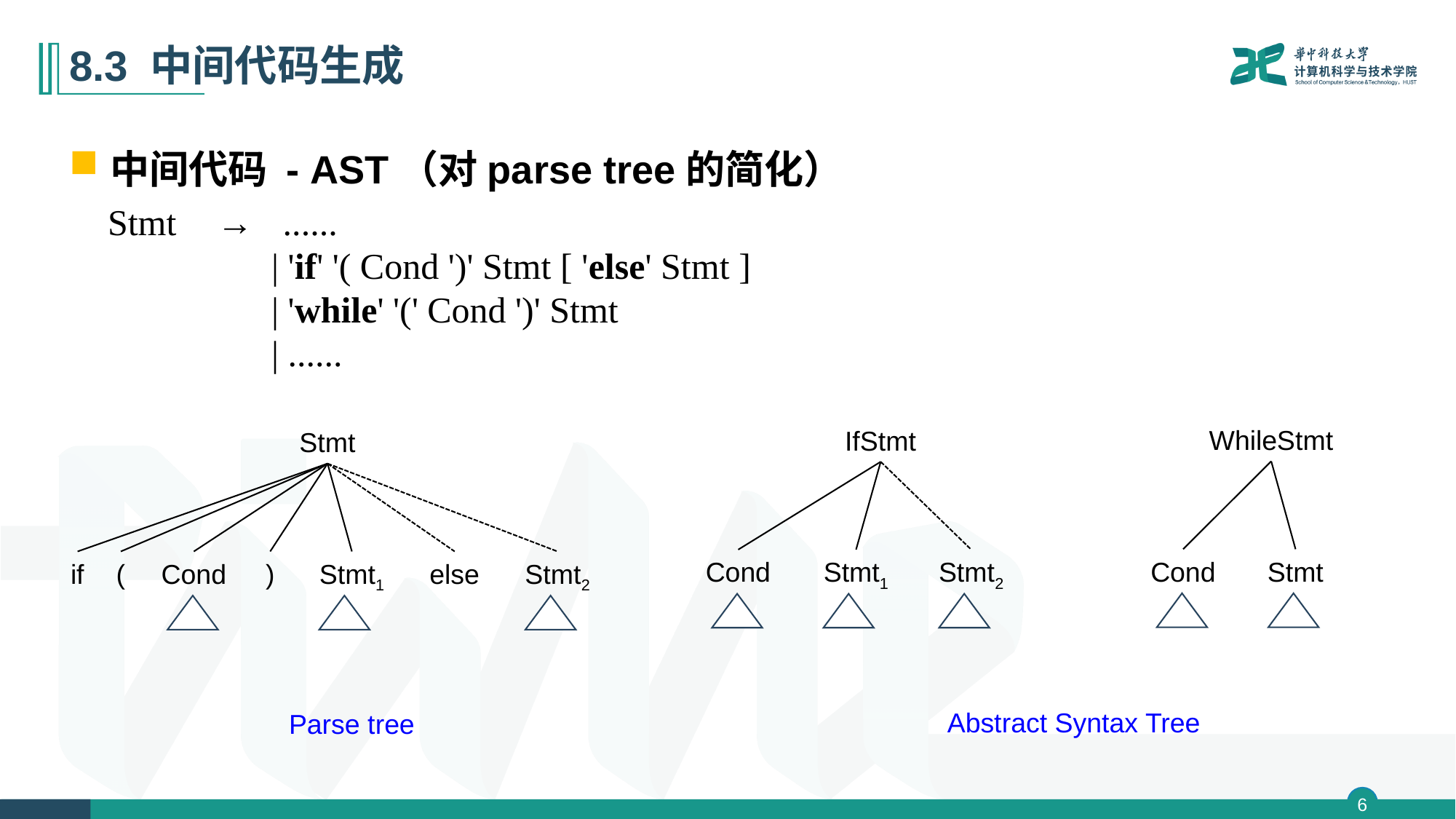

# 8.3 中间代码生成
中间代码 - AST（对parse tree的简化）
Stmt 	→   ......
                  | 'if' '( Cond ')' Stmt [ 'else' Stmt ]
                  | 'while' '(' Cond ')' Stmt
                  | ......
WhileStmt
Cond
Stmt

IfStmt
Cond
Stmt1
Stmt2

Stmt
if
(
Cond
)
Stmt1
else
Stmt2

Parse tree
Abstract Syntax Tree